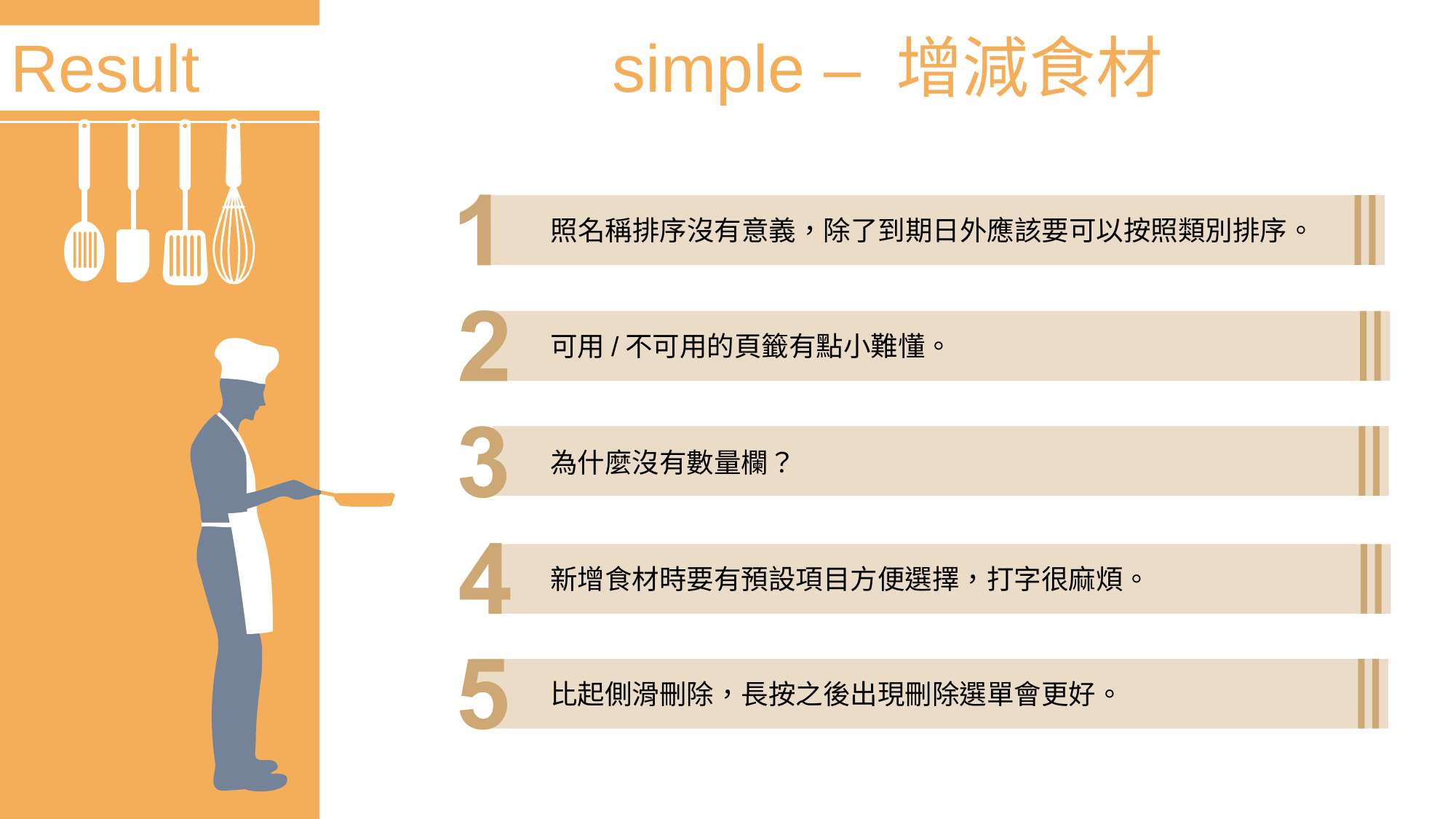

Result
simple – 增減食材

照名稱排序沒有意義，除了到期日外應該要可以按照類別排序。

可用/不可用的頁籤有點小難懂。

為什麼沒有數量欄？

新增食材時要有預設項目方便選擇，打字很麻煩。

比起側滑刪除，長按之後出現刪除選單會更好。